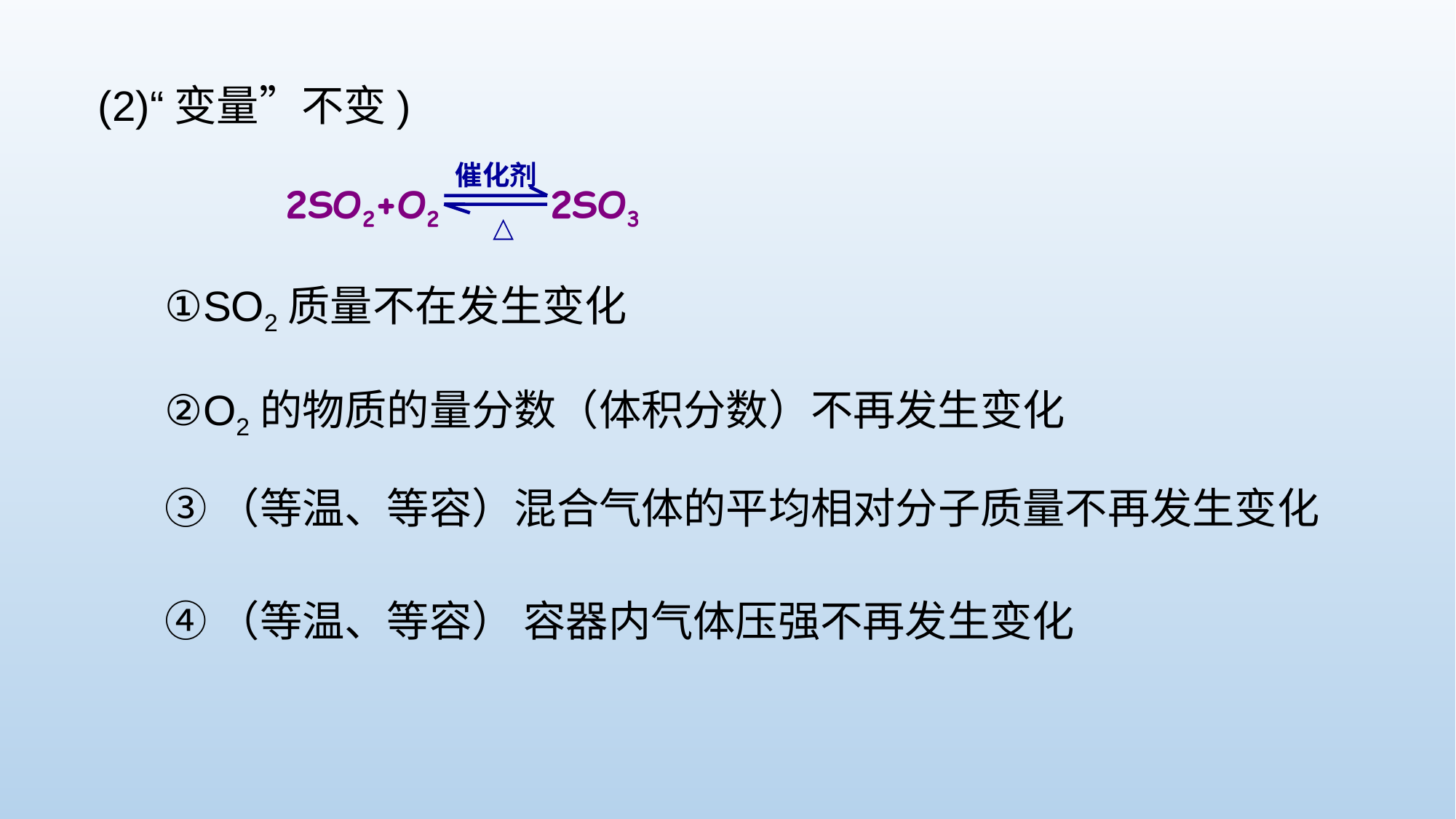

(2)“变量”不变)
催化剂

△
 2SO2+O2       2SO3
①SO2质量不在发生变化
②O2的物质的量分数（体积分数）不再发生变化
③（等温、等容）混合气体的平均相对分子质量不再发生变化
④（等温、等容） 容器内气体压强不再发生变化